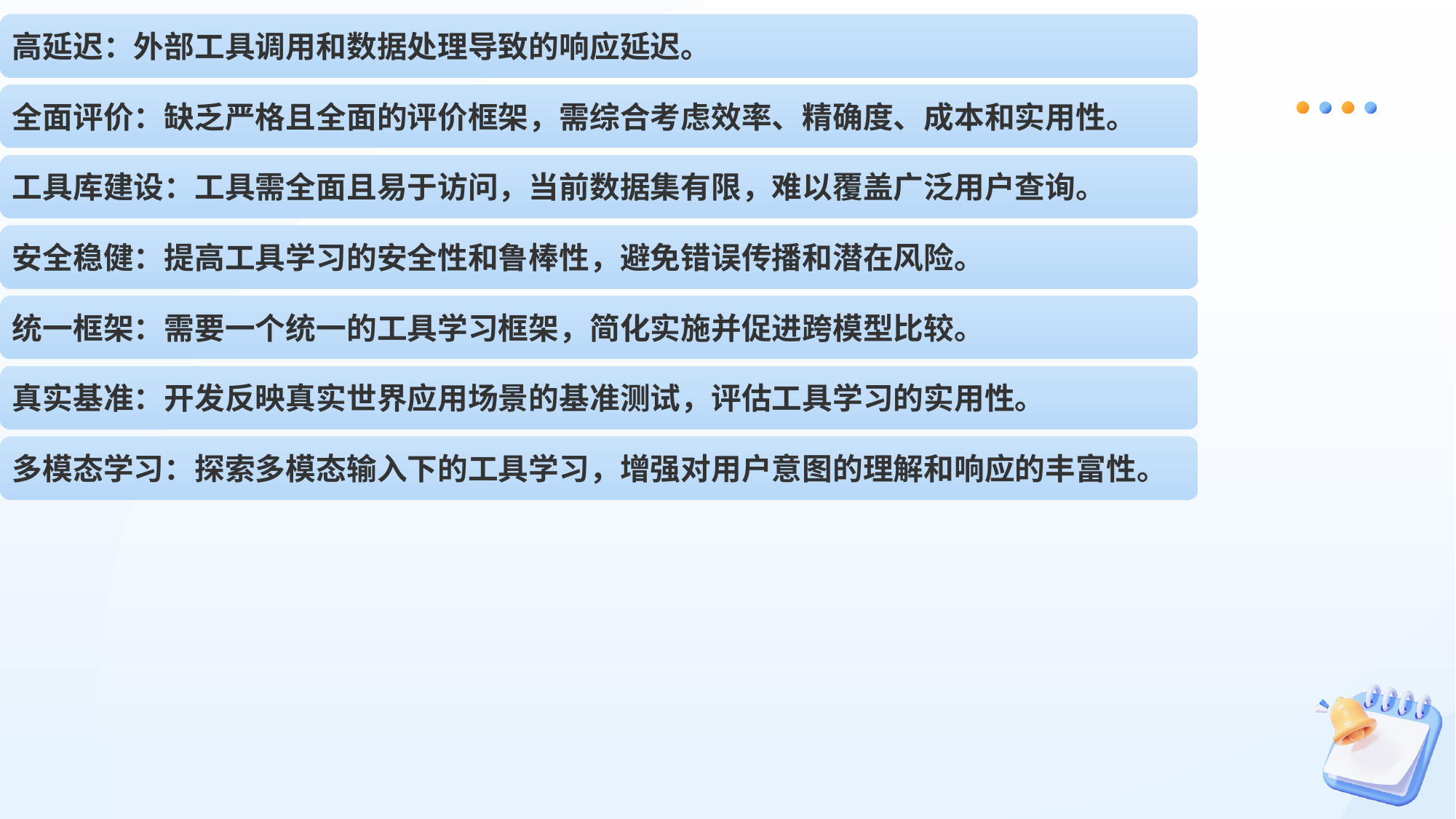

# 挑战与未来方向
高延迟：外部工具调用和数据处理导致的响应延迟。
全面评价：缺乏严格且全面的评价框架，需综合考虑效率、精确度、成本和实用性。
工具库建设：工具需全面且易于访问，当前数据集有限，难以覆盖广泛用户查询。
安全稳健：提高工具学习的安全性和鲁棒性，避免错误传播和潜在风险。
统一框架：需要一个统一的工具学习框架，简化实施并促进跨模型比较。
真实基准：开发反映真实世界应用场景的基准测试，评估工具学习的实用性。
多模态学习：探索多模态输入下的工具学习，增强对用户意图的理解和响应的丰富性。